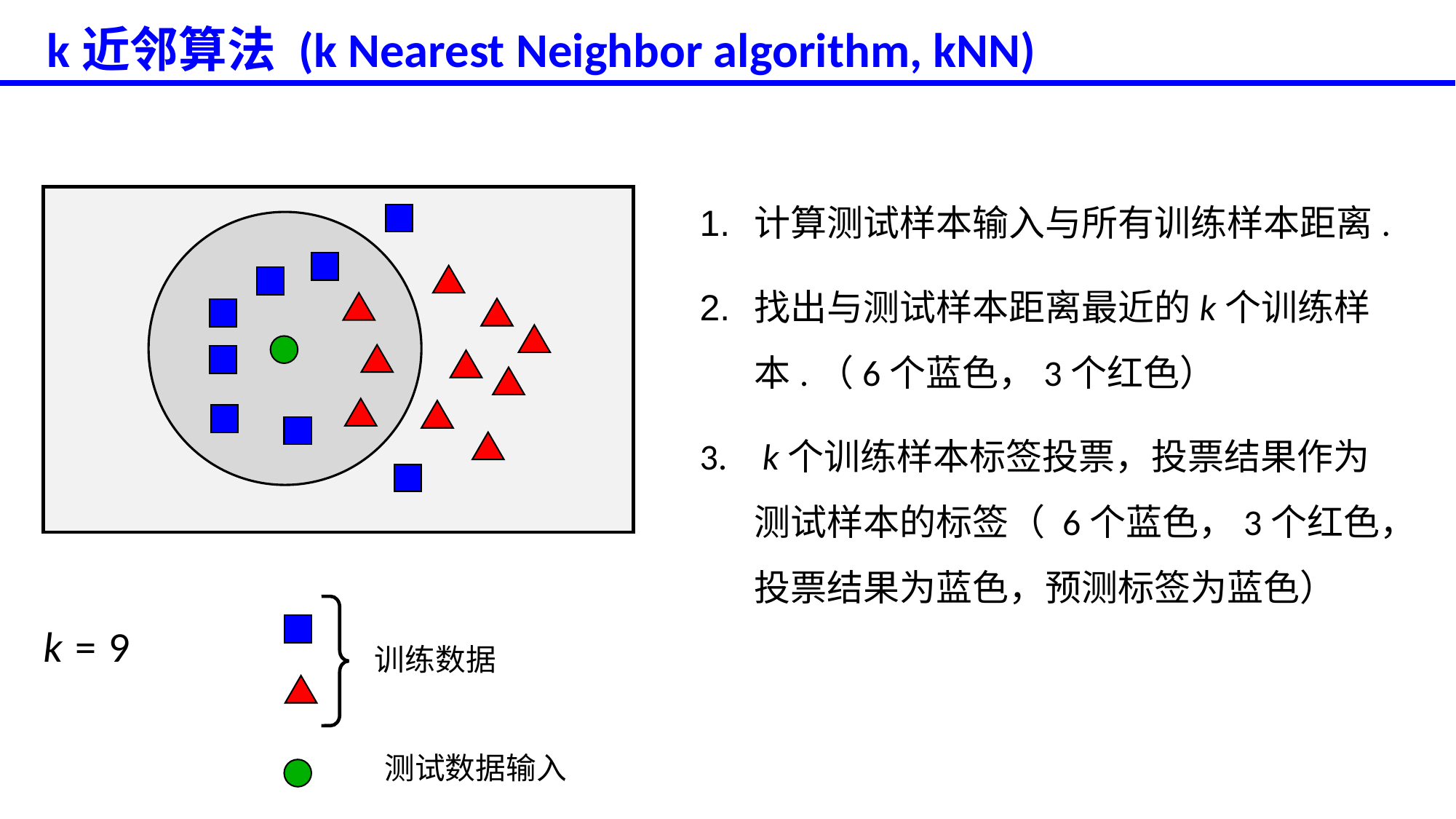

k近邻算法 (k Nearest Neighbor algorithm, kNN)
计算测试样本输入与所有训练样本距离.
找出与测试样本距离最近的k个训练样本.（6个蓝色，3个红色）
 k个训练样本标签投票，投票结果作为测试样本的标签（ 6个蓝色，3个红色，投票结果为蓝色，预测标签为蓝色）

 k = 9

训练数据

测试数据输入